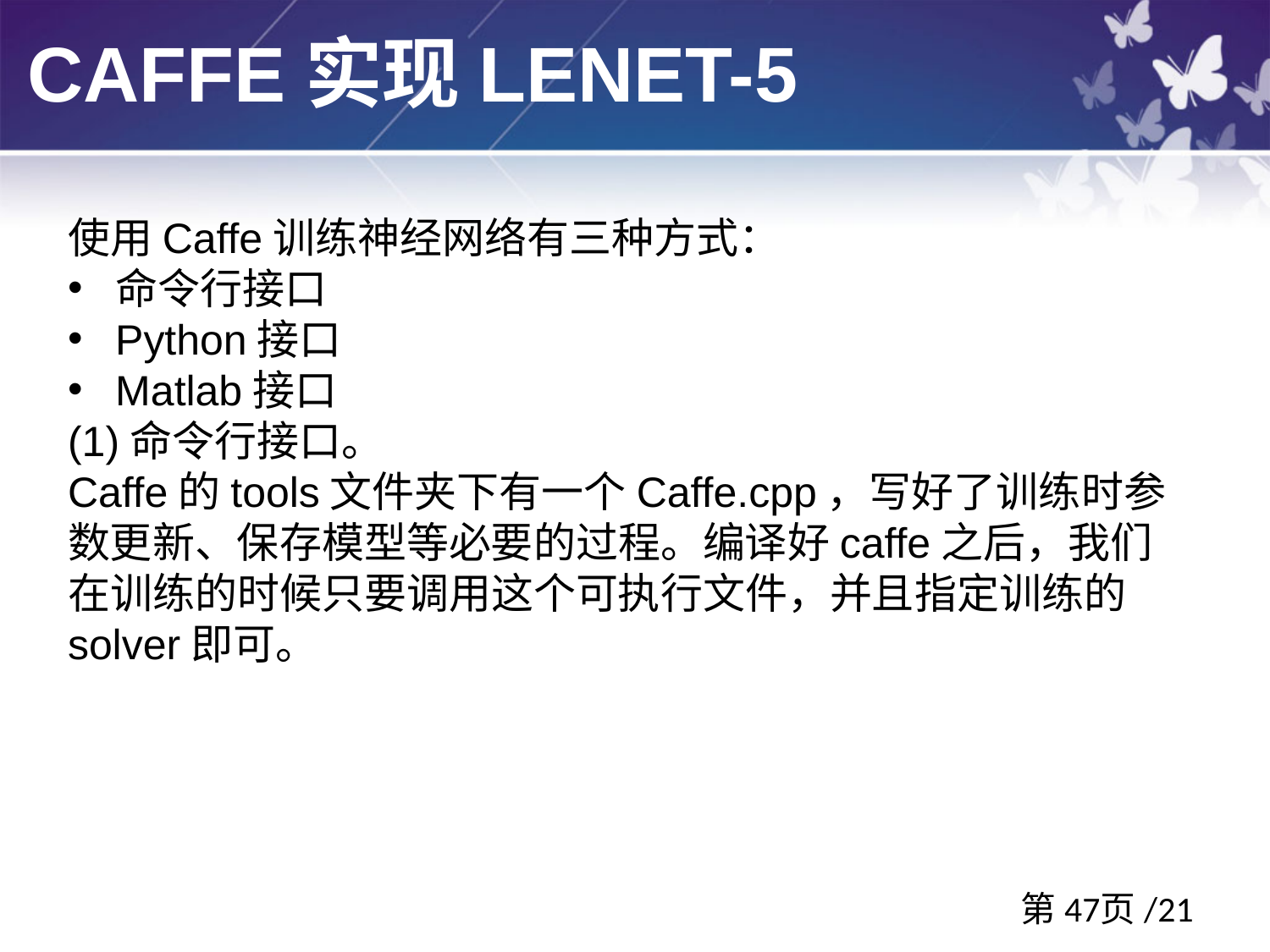

Caffe实现LENET-5

使用Caffe训练神经网络有三种方式：
命令行接口
Python接口
Matlab接口
(1)命令行接口。
Caffe的tools文件夹下有一个Caffe.cpp，写好了训练时参数更新、保存模型等必要的过程。编译好caffe之后，我们在训练的时候只要调用这个可执行文件，并且指定训练的solver即可。

第47页/21